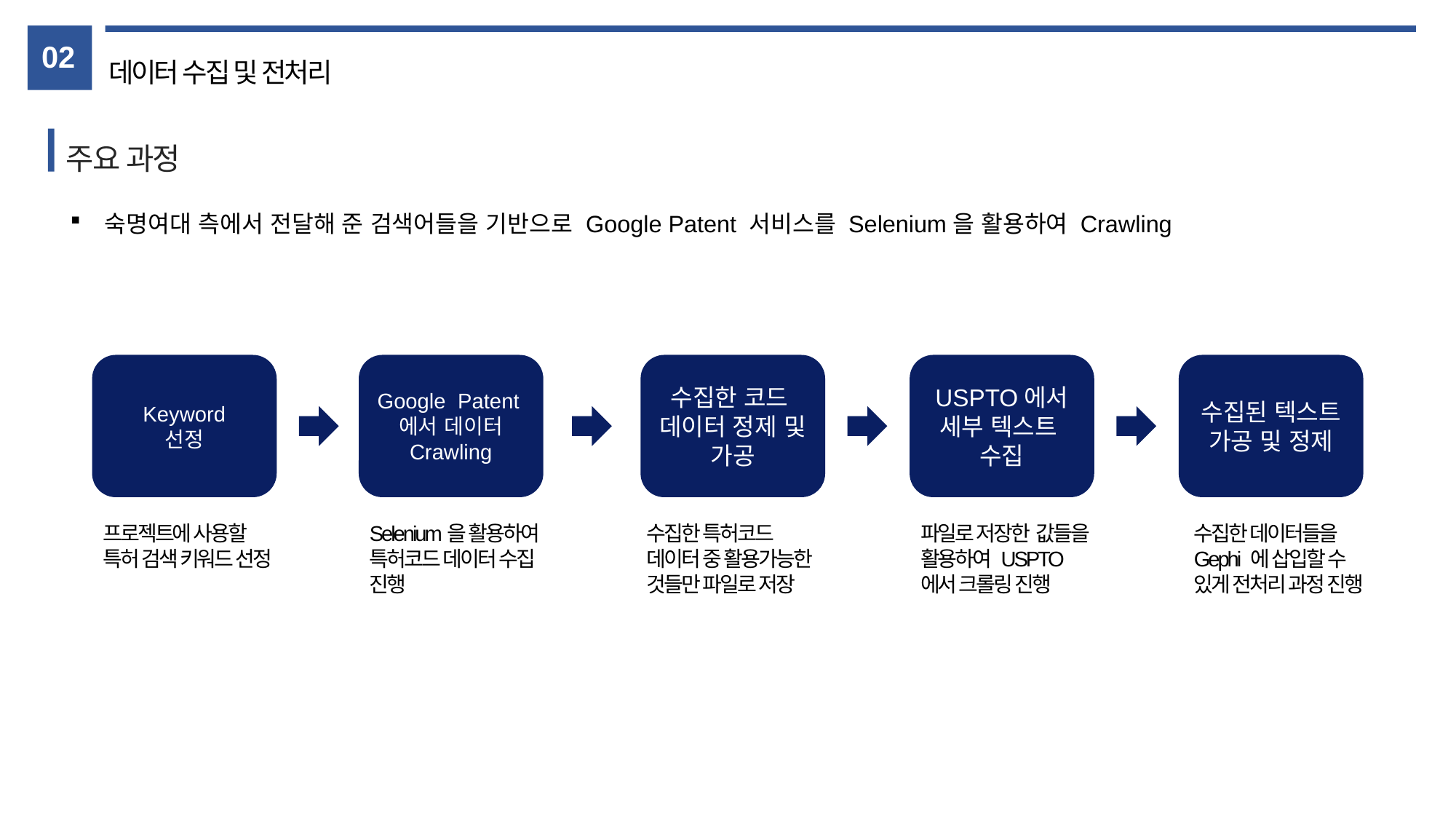

02
데이터 수집 및 전처리
주요 과정

숙명여대 측에서 전달해 준 검색어들을 기반으로 Google Patent 서비스를 Selenium을 활용하여 Crawling
Keyword
선정
USPTO에서 세부 텍스트
수집
수집된 텍스트 가공 및 정제
Google  Patent에서 데이터 Crawling
수집한 코드
데이터 정제 및 가공

프로젝트에 사용할
특허 검색 키워드 선정
Selenium을 활용하여 특허코드 데이터 수집 진행
수집한 특허코드 데이터 중 활용가능한 것들만 파일로 저장
파일로 저장한  값들을 활용하여 USPTO에서 크롤링 진행
수집한 데이터들을 Gephi 에 삽입할 수 있게 전처리 과정 진행